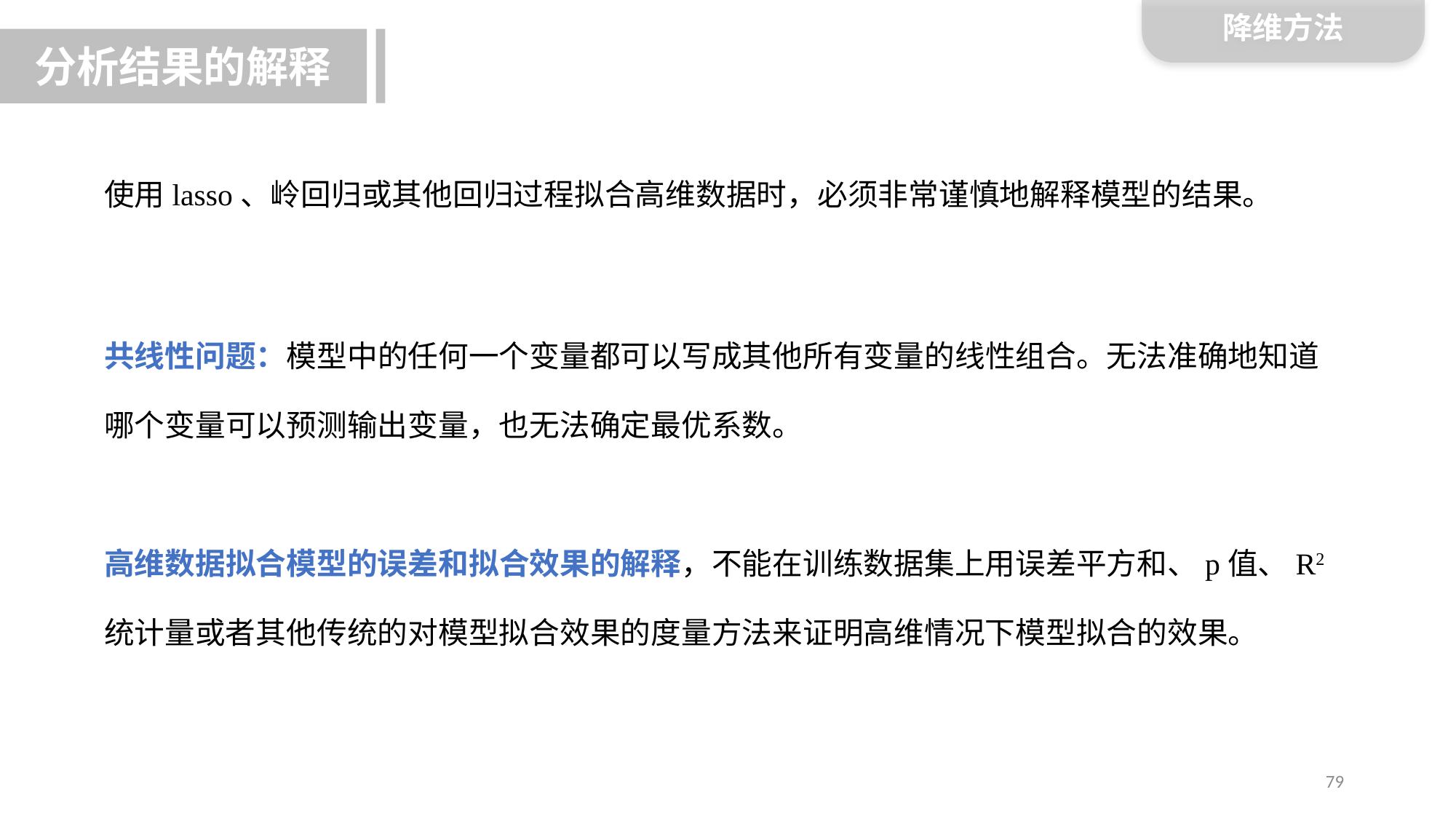

降维方法

分析结果的解释
使用lasso、岭回归或其他回归过程拟合高维数据时，必须非常谨慎地解释模型的结果。
共线性问题：模型中的任何一个变量都可以写成其他所有变量的线性组合。无法准确地知道哪个变量可以预测输出变量，也无法确定最优系数。

高维数据拟合模型的误差和拟合效果的解释，不能在训练数据集上用误差平方和、p值、R2统计量或者其他传统的对模型拟合效果的度量方法来证明高维情况下模型拟合的效果。
79